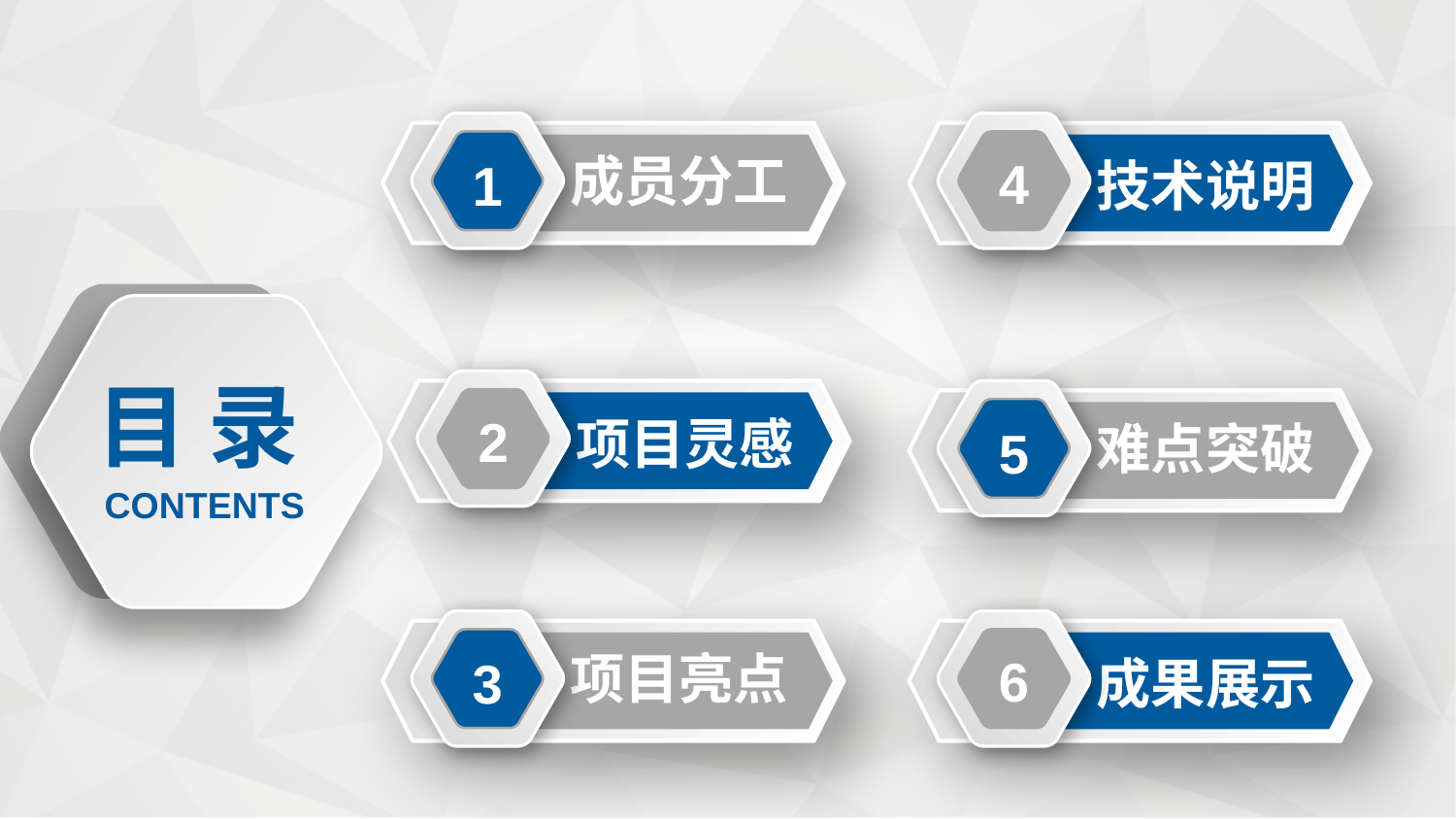

成员分工
4
1
技术说明

目 录

2
项目灵感
难点突破
5
CONTENTS

项目亮点
6
3
成果展示